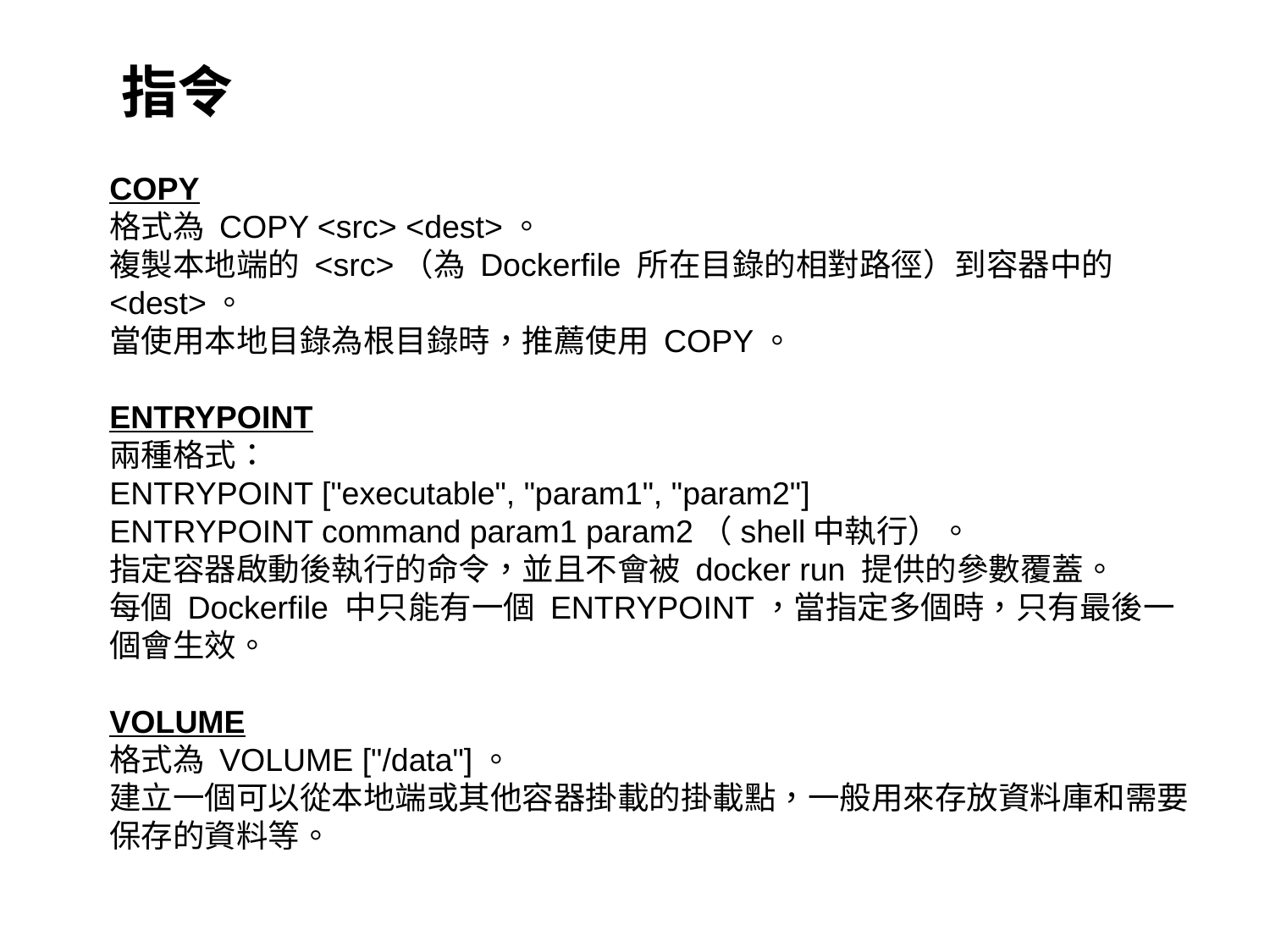

指令
COPY
格式為 COPY <src> <dest>。
複製本地端的 <src>（為 Dockerfile 所在目錄的相對路徑）到容器中的 <dest>。
當使用本地目錄為根目錄時，推薦使用 COPY。

ENTRYPOINT
兩種格式：
ENTRYPOINT ["executable", "param1", "param2"]
ENTRYPOINT command param1 param2（shell中執行）。
指定容器啟動後執行的命令，並且不會被 docker run 提供的參數覆蓋。
每個 Dockerfile 中只能有一個 ENTRYPOINT，當指定多個時，只有最後一個會生效。

VOLUME
格式為 VOLUME ["/data"]。
建立一個可以從本地端或其他容器掛載的掛載點，一般用來存放資料庫和需要保存的資料等。